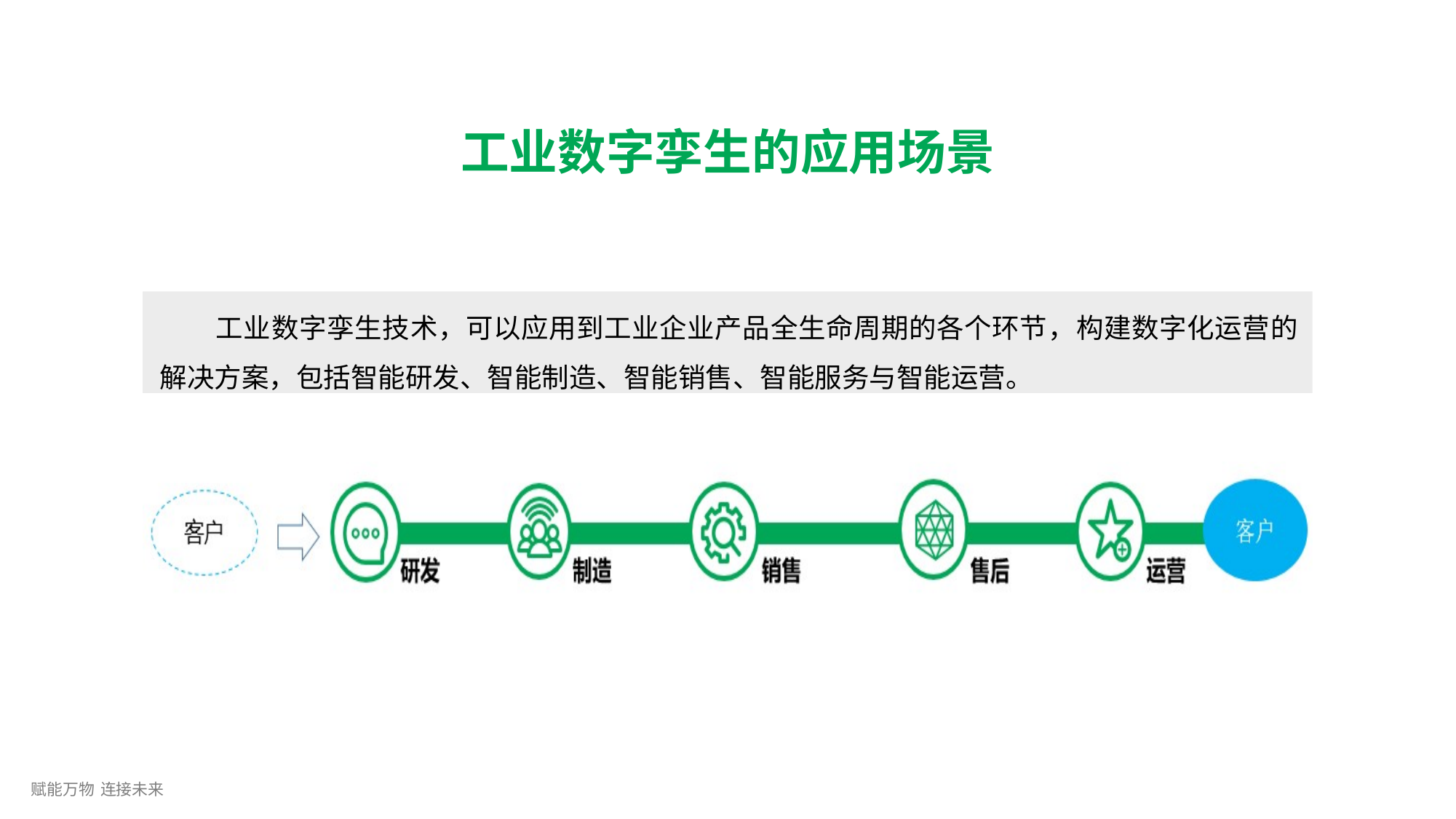

# 工业数字孪生的应用场景
工业数字孪生技术，可以应用到工业企业产品全生命周期的各个环节，构建数字化运营的 解决方案，包括智能研发、智能制造、智能销售、智能服务与智能运营。

赋能万物 连接未来